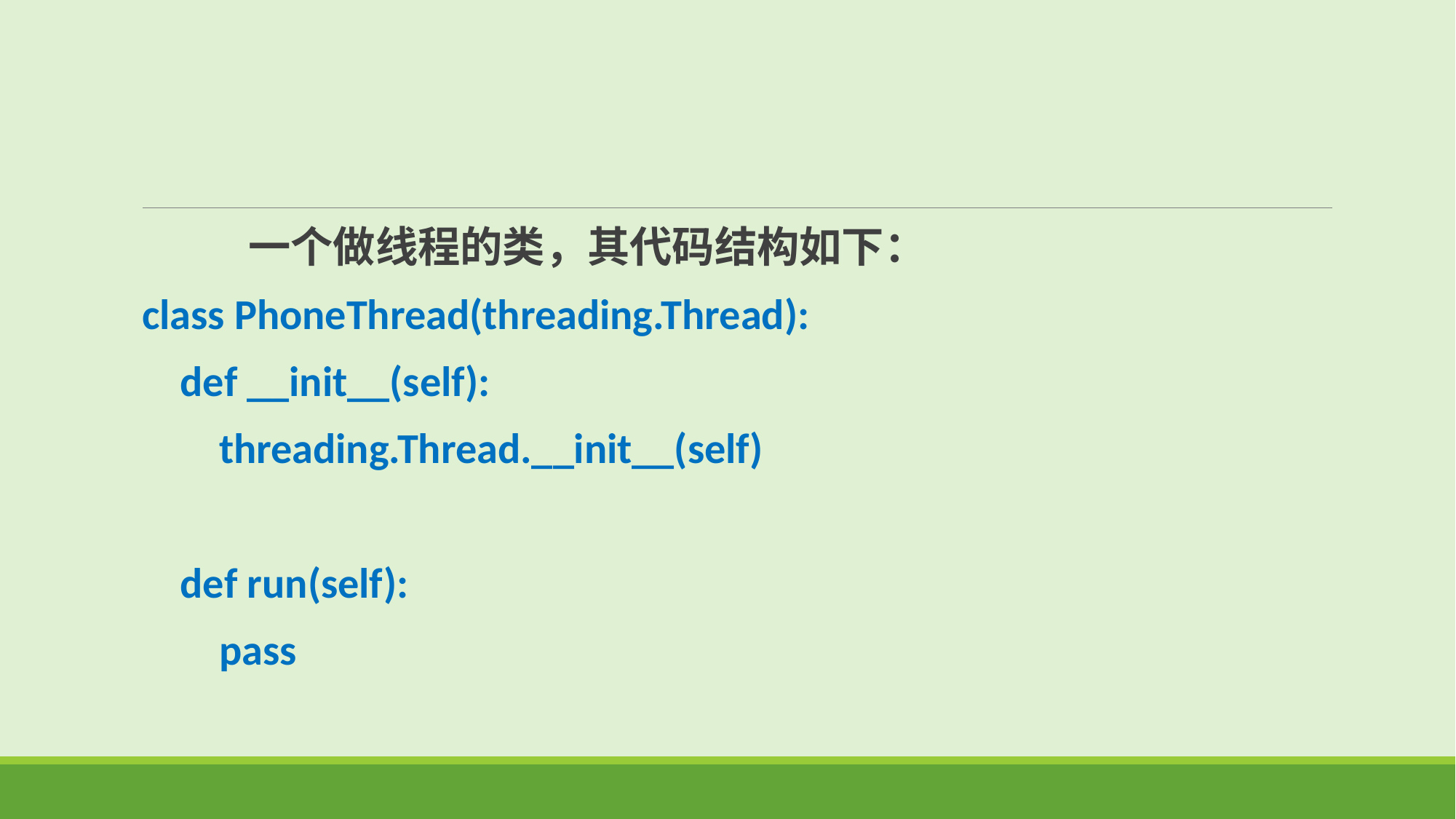

一个做线程的类，其代码结构如下：
class PhoneThread(threading.Thread):
    def __init__(self):
        threading.Thread.__init__(self)

    def run(self):
        pass